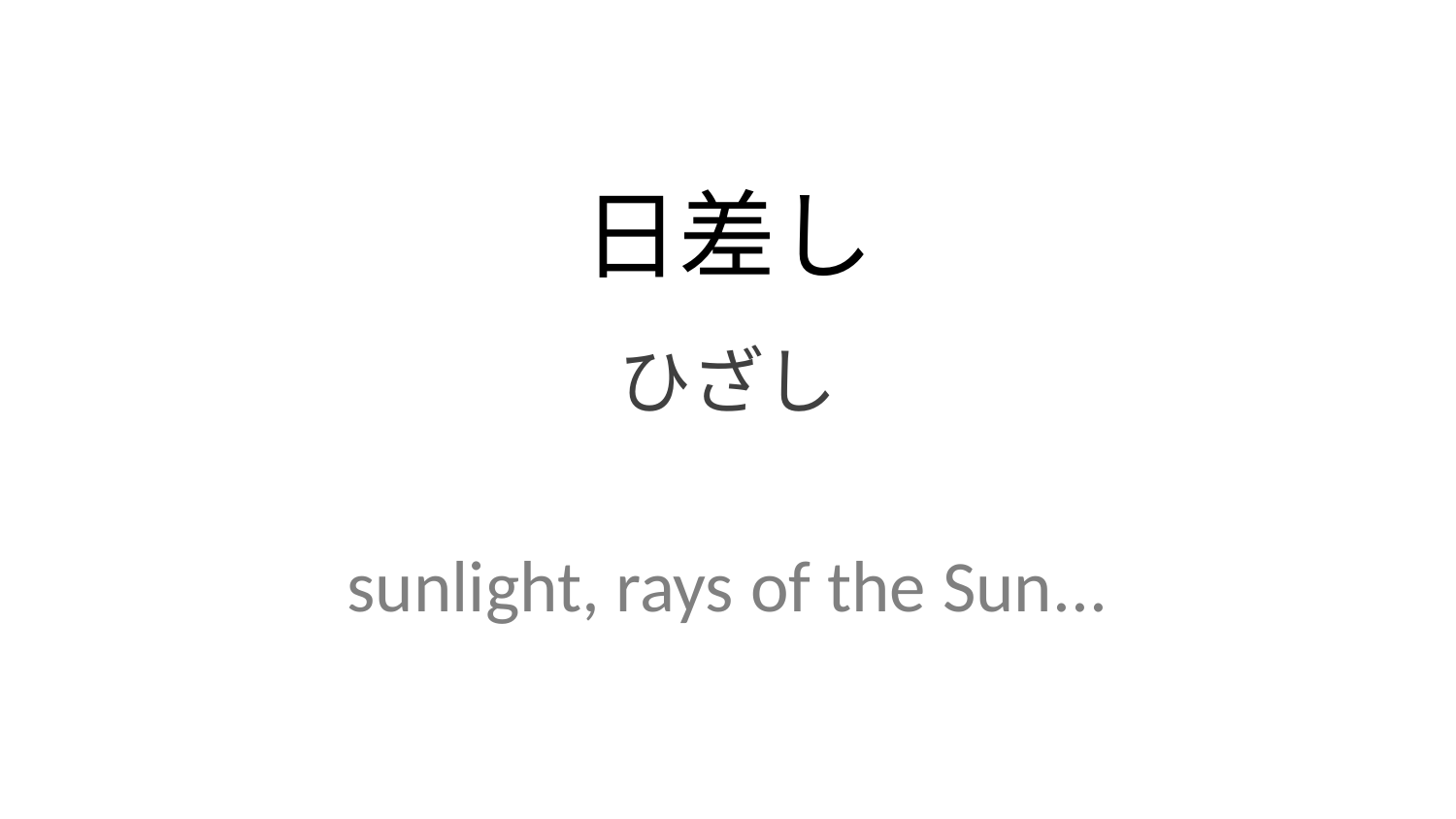

日差し

ひざし
sunlight, rays of the Sun...